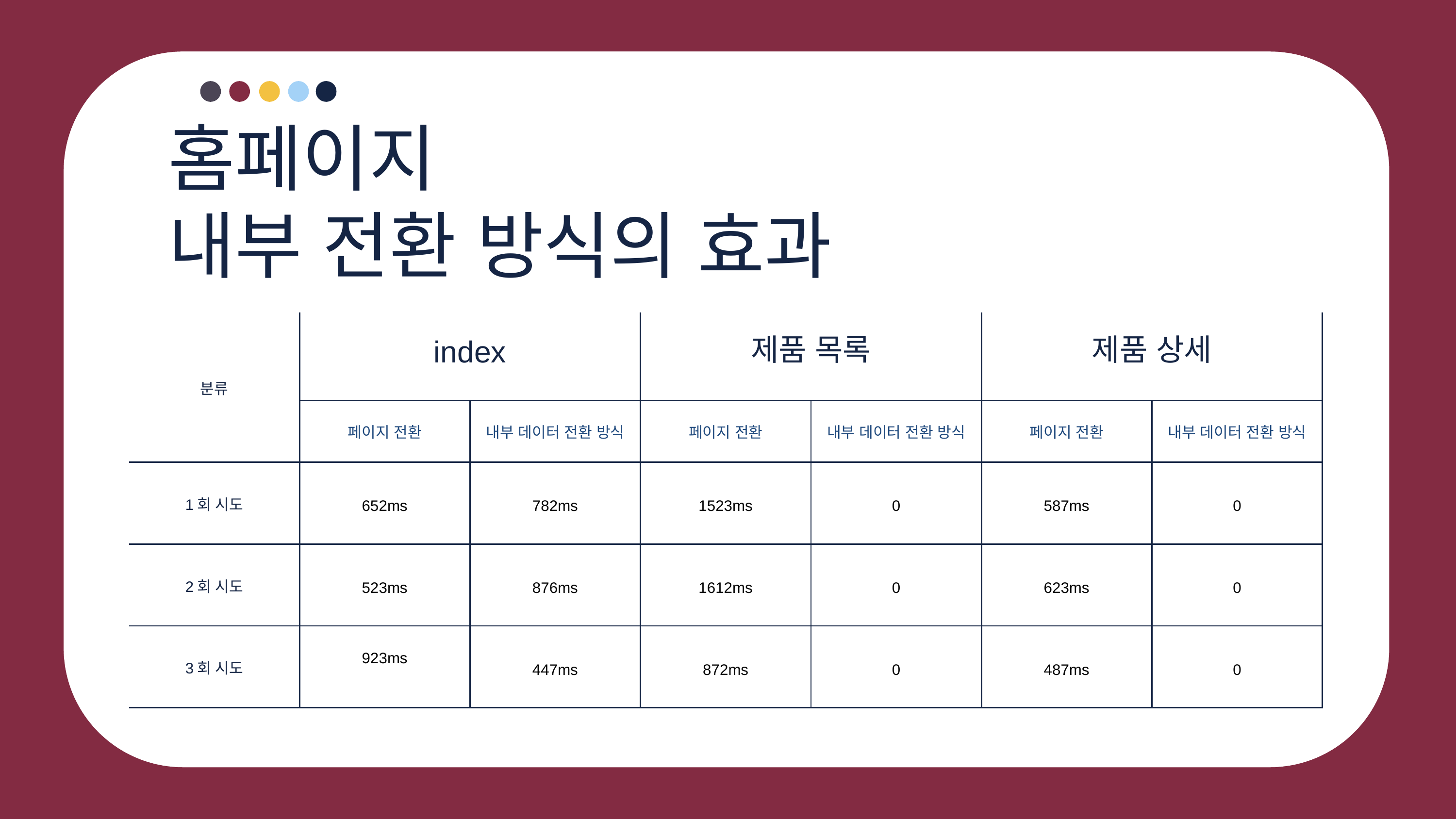

홈페이지
내부 전환 방식의 효과
| 분류 | index |  | 제품 목록 |  | 제품 상세 |  |
| --- | --- | --- | --- | --- | --- | --- |
|  | 페이지 전환 | 내부 데이터 전환 방식 | 페이지 전환 | 내부 데이터 전환 방식 | 페이지 전환 | 내부 데이터 전환 방식 |
| 1회 시도 | 652ms | 782ms | 1523ms | 0 | 587ms | 0 |
| 2회 시도 | 523ms | 876ms | 1612ms | 0 | 623ms | 0 |
| 3회 시도 | 923ms | 447ms | 872ms | 0 | 487ms | 0 |